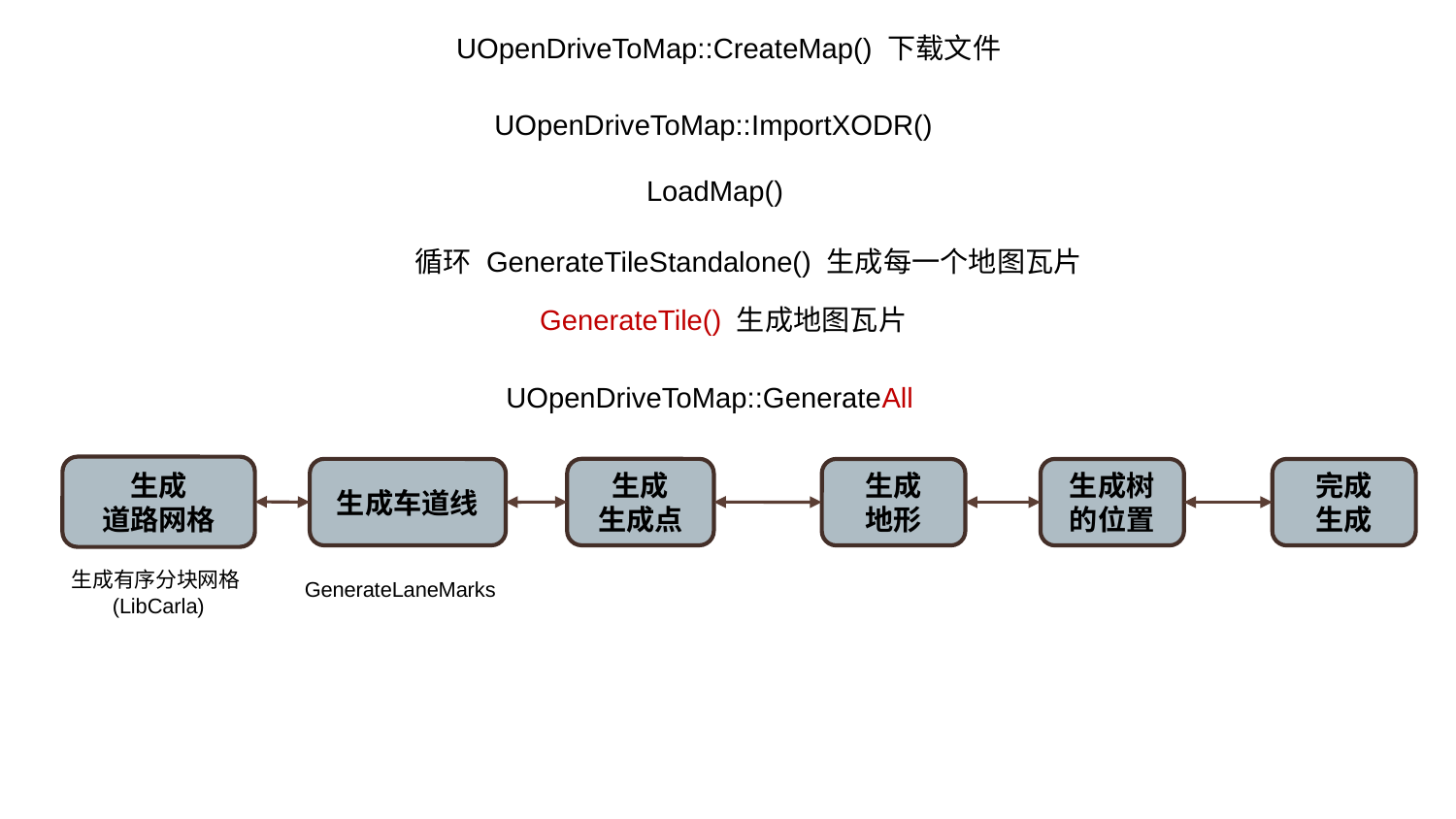

UOpenDriveToMap::CreateMap() 下载文件
UOpenDriveToMap::ImportXODR()
LoadMap()
循环 GenerateTileStandalone() 生成每一个地图瓦片
GenerateTile() 生成地图瓦片
UOpenDriveToMap::GenerateAll
生成
道路网格
生成
生成点
生成车道线
生成
地形
生成树的位置
完成
生成
GenerateLaneMarks
生成有序分块网格(LibCarla)